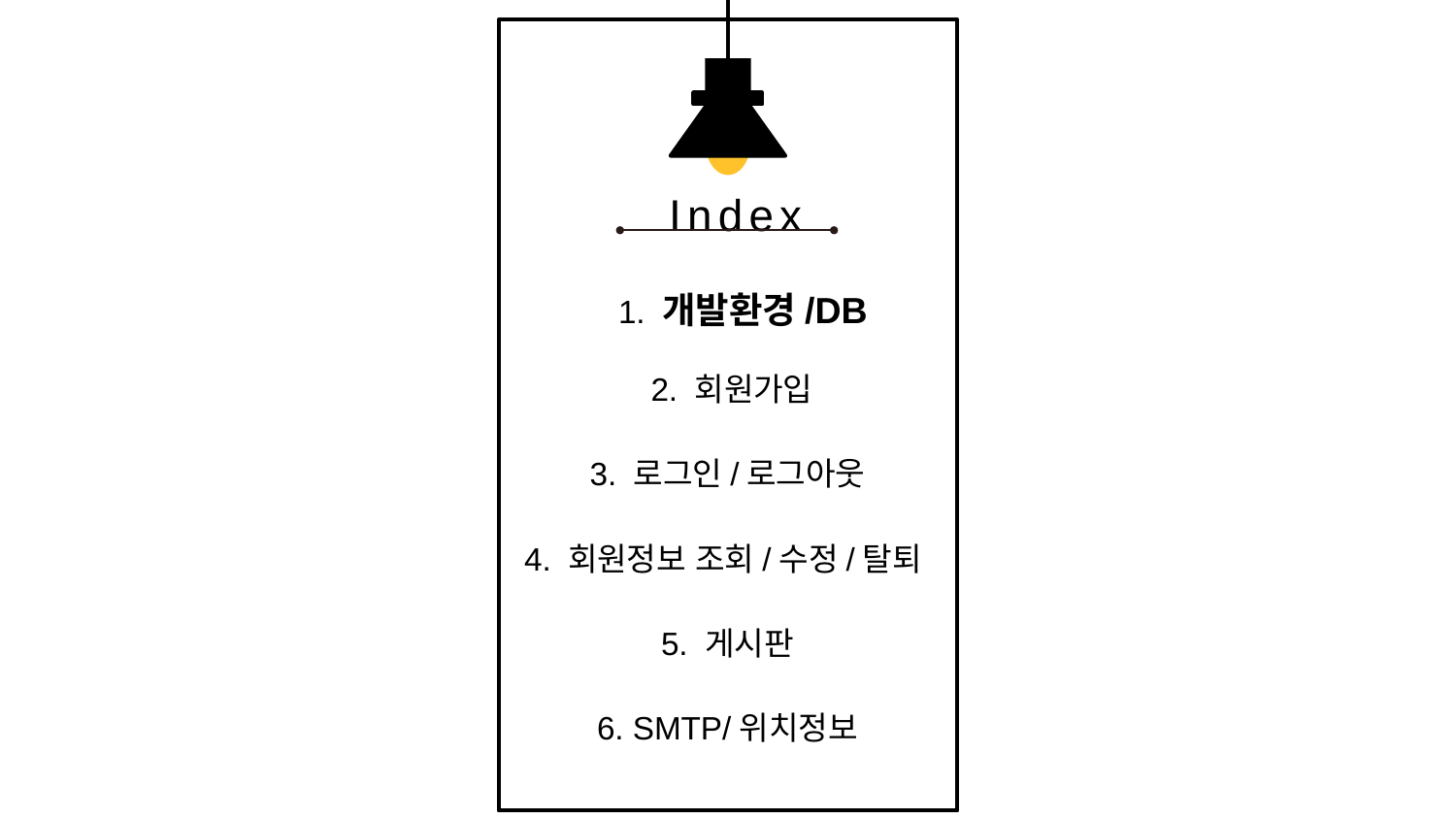

Index
1. 개발환경/DB

2. 회원가입
3. 로그인/로그아웃
4. 회원정보 조회/수정/탈퇴
5. 게시판
6. SMTP/위치정보